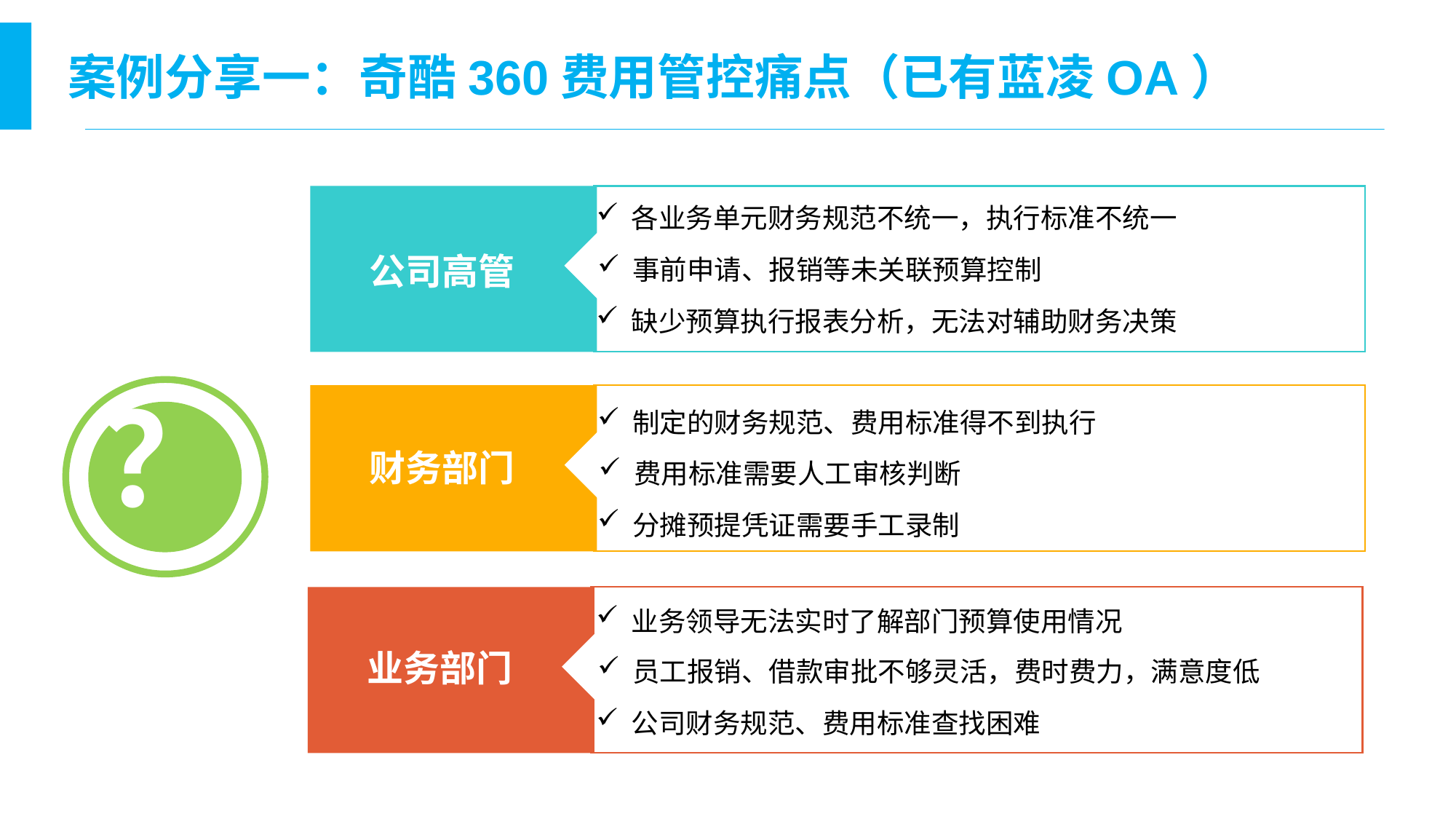

案例分享一：奇酷360费用管控痛点（已有蓝凌OA）

 各业务单元财务规范不统一，执行标准不统一
公司高管

？

财务部门

业务部门
 事前申请、报销等未关联预算控制
 缺少预算执行报表分析，无法对辅助财务决策
 制定的财务规范、费用标准得不到执行
 费用标准需要人工审核判断
 分摊预提凭证需要手工录制
 业务领导无法实时了解部门预算使用情况
 员工报销、借款审批不够灵活，费时费力，满意度低
 公司财务规范、费用标准查找困难